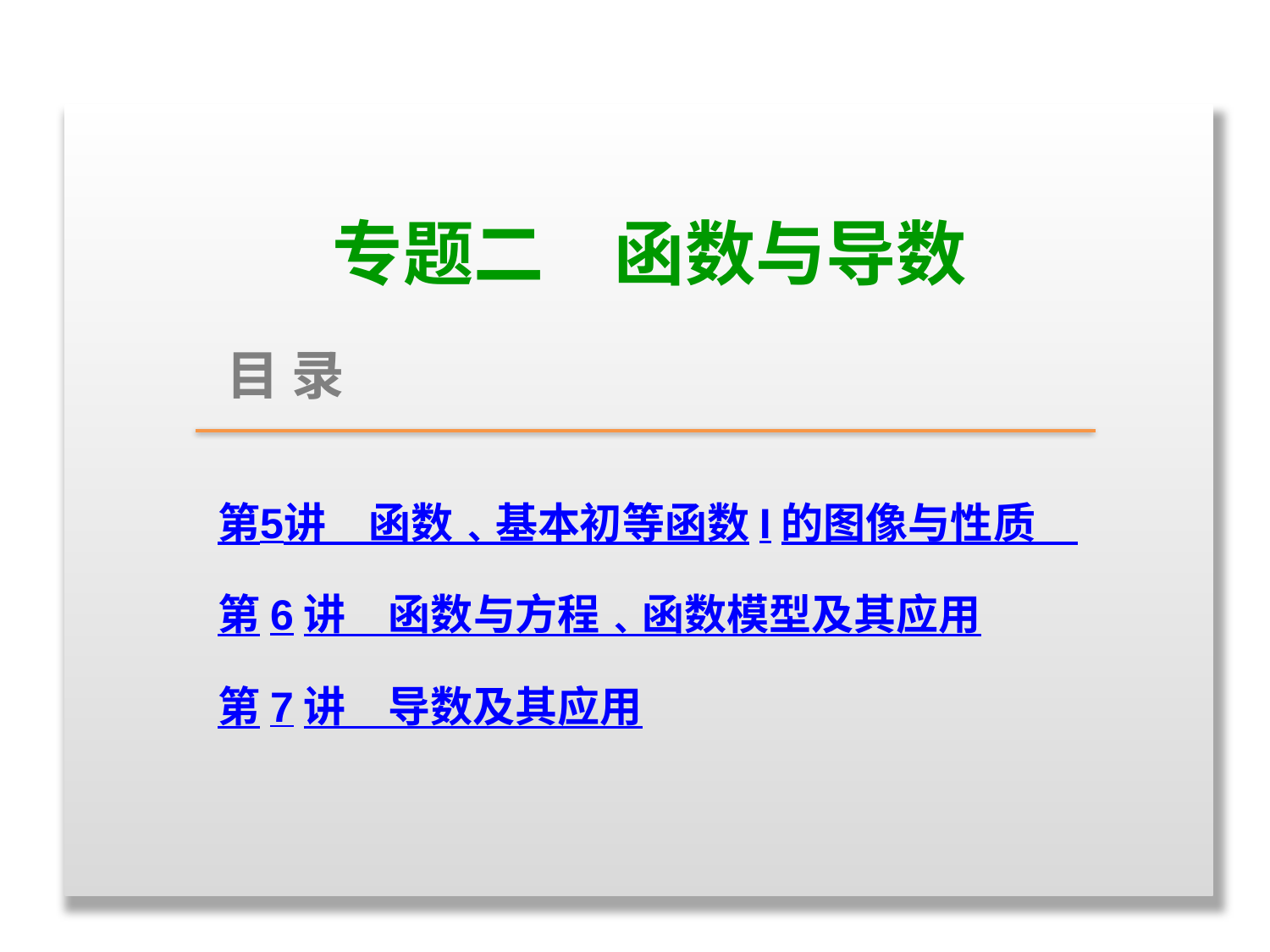

专题二　函数与导数
目 录

第5讲　函数﹑基本初等函数I的图像与性质
第6讲　函数与方程﹑函数模型及其应用
第7讲　导数及其应用